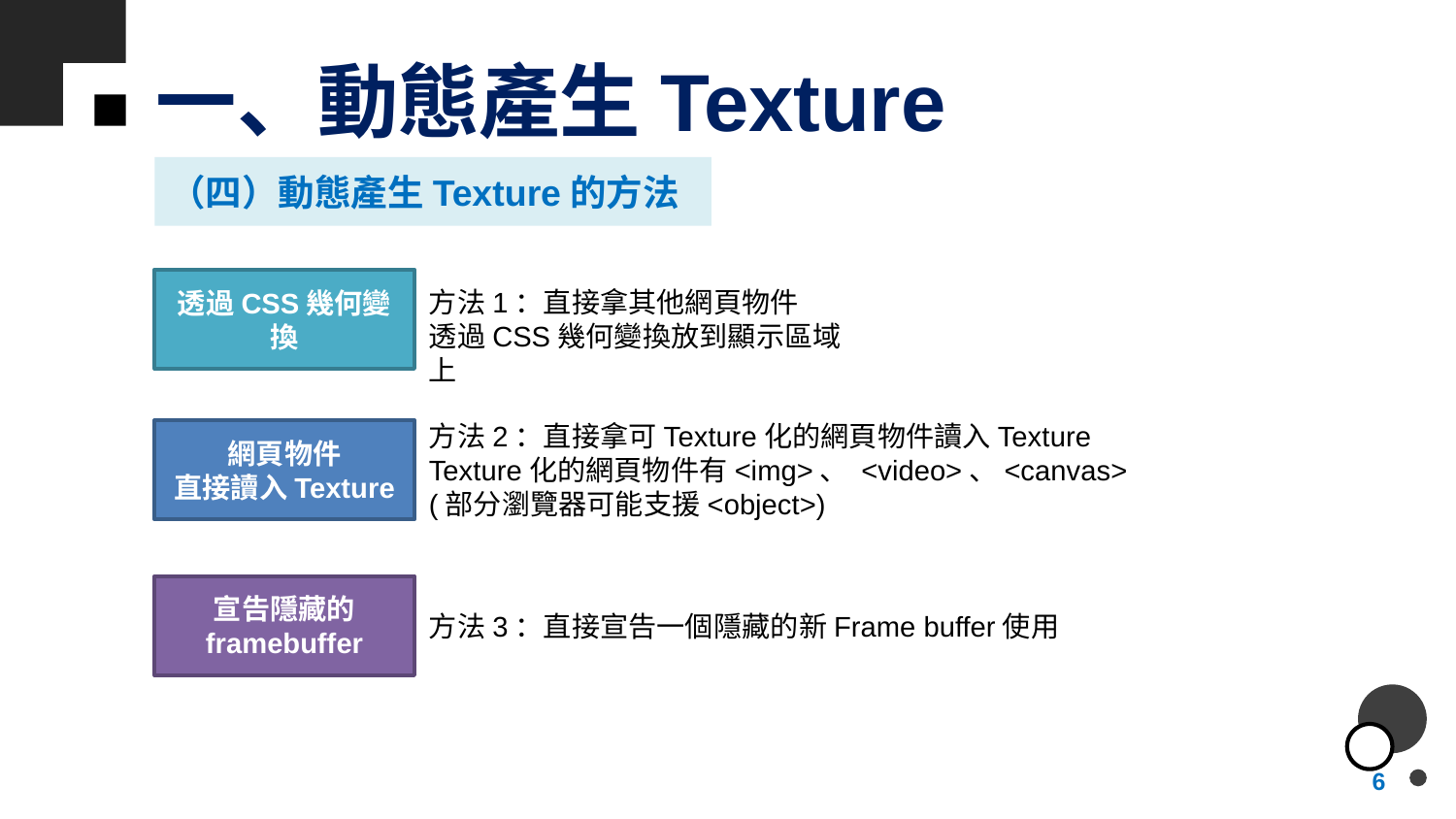

# 一、動態產生Texture
（四）動態產生Texture的方法
透過CSS幾何變換
方法1：直接拿其他網頁物件
透過CSS幾何變換放到顯示區域上
方法2：直接拿可Texture化的網頁物件讀入Texture
Texture化的網頁物件有<img>、 <video>、<canvas>
(部分瀏覽器可能支援<object>)
網頁物件
直接讀入Texture
宣告隱藏的
framebuffer
方法3：直接宣告一個隱藏的新Frame buffer使用

6